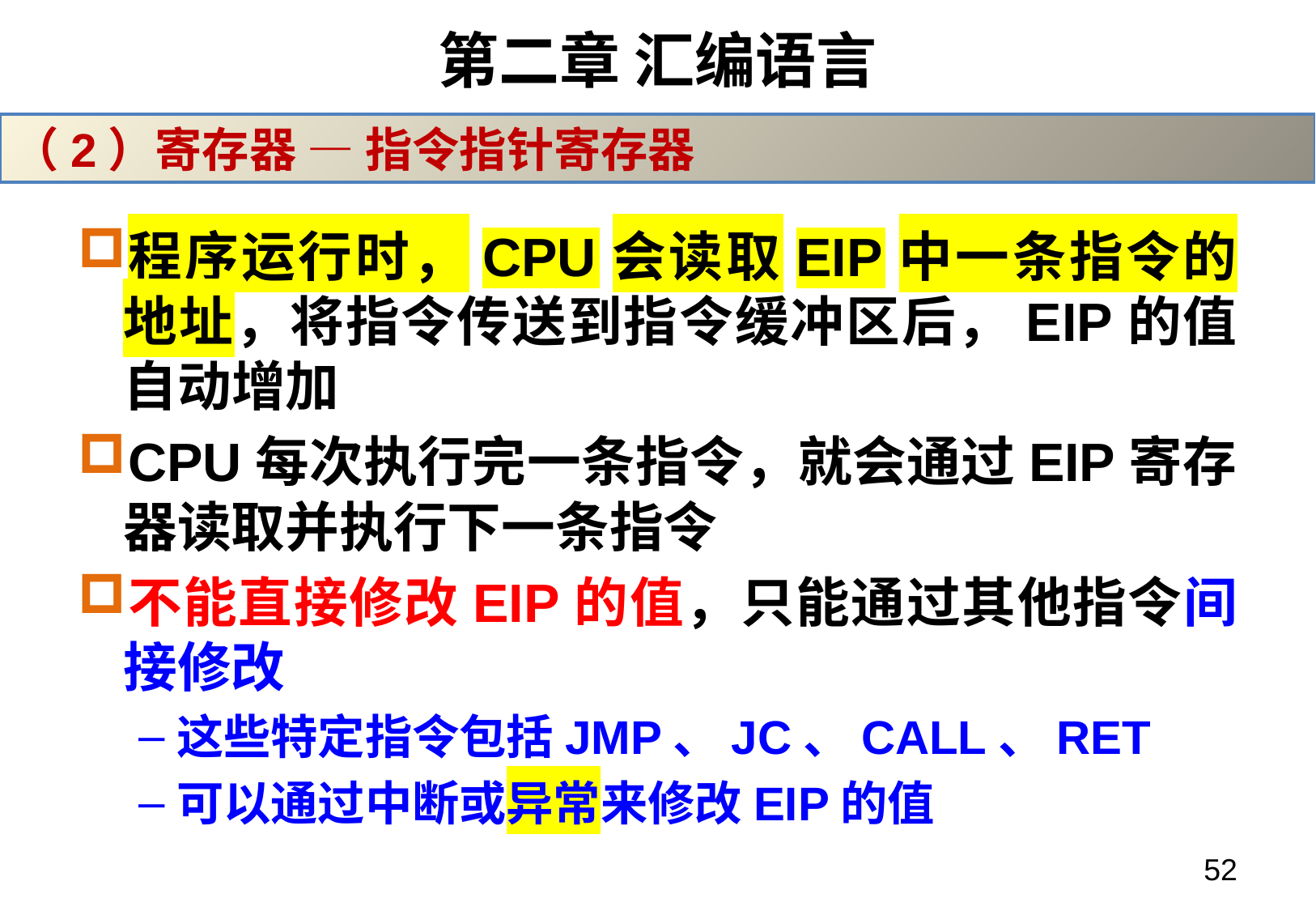

# 第二章 汇编语言
（2）寄存器 — 指令指针寄存器
程序运行时，CPU会读取EIP中一条指令的地址，将指令传送到指令缓冲区后，EIP的值自动增加
CPU每次执行完一条指令，就会通过EIP寄存器读取并执行下一条指令
不能直接修改EIP的值，只能通过其他指令间接修改
这些特定指令包括JMP、JC、CALL、RET
可以通过中断或异常来修改EIP的值
52